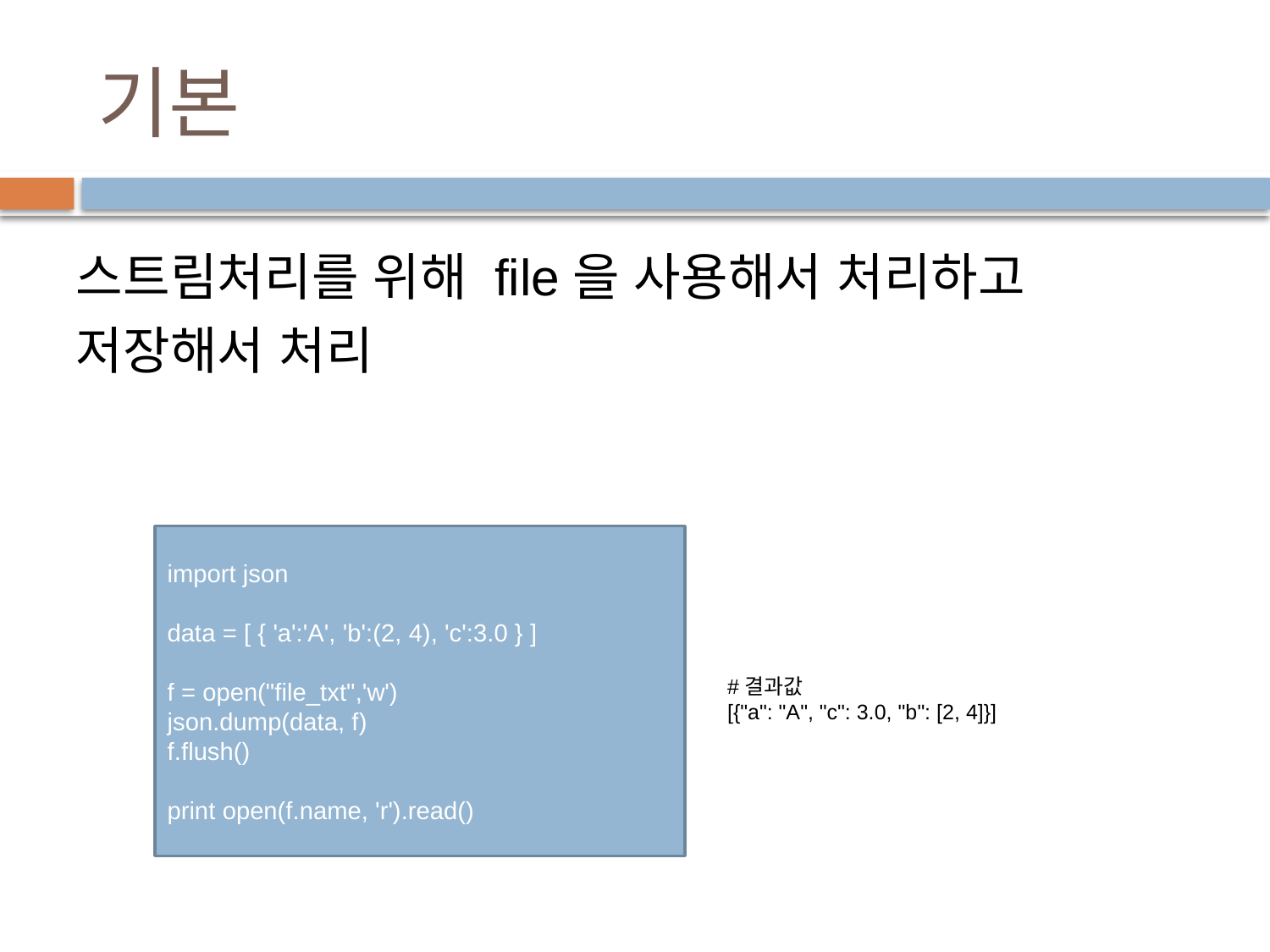

# 기본
스트림처리를 위해 file을 사용해서 처리하고 저장해서 처리
import json

data = [ { 'a':'A', 'b':(2, 4), 'c':3.0 } ]

f = open("file_txt",'w')
json.dump(data, f)
f.flush()

print open(f.name, 'r').read()
#결과값
[{"a": "A", "c": 3.0, "b": [2, 4]}]